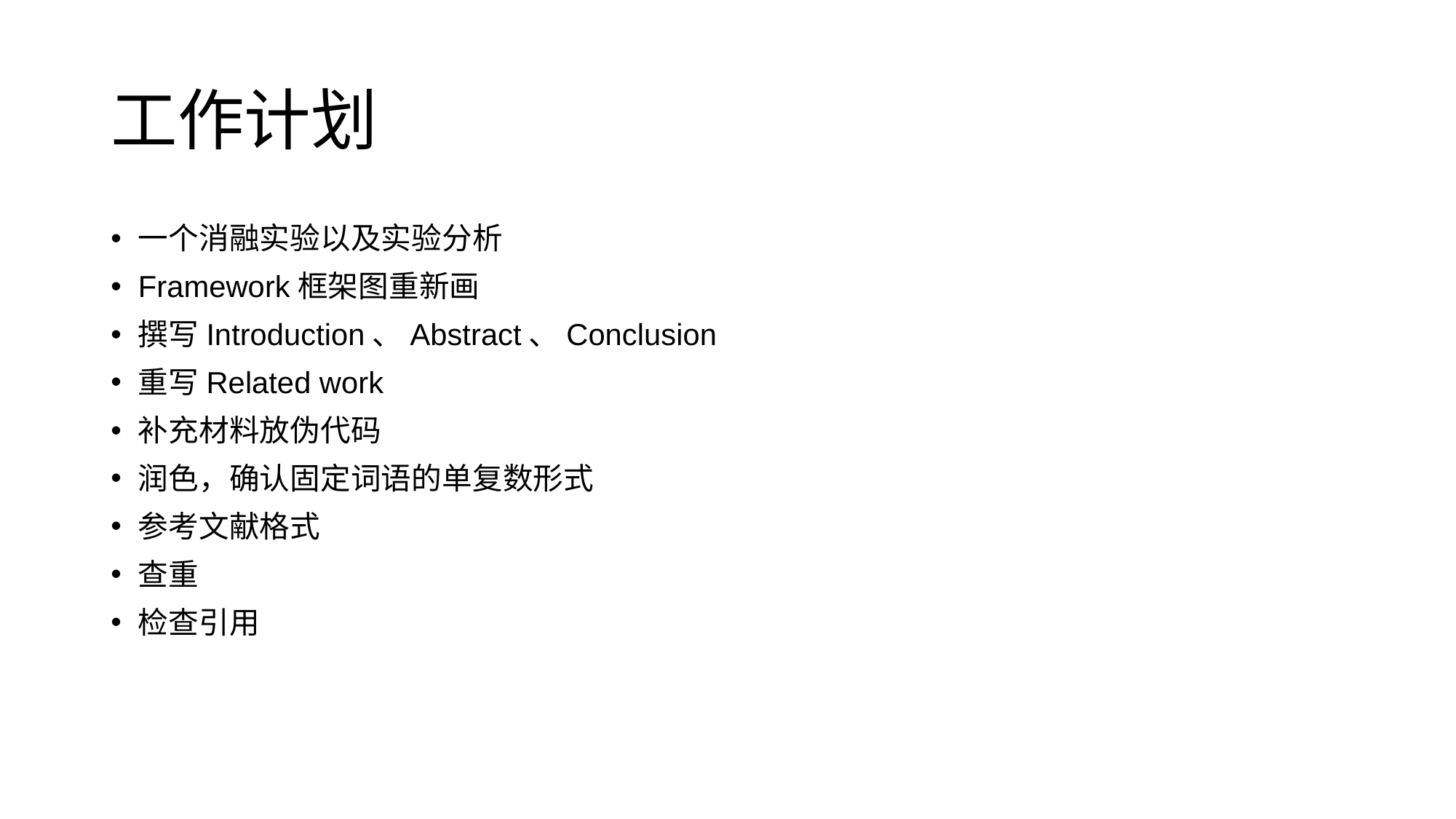

# 工作计划
一个消融实验以及实验分析
Framework框架图重新画
撰写Introduction、Abstract、Conclusion
重写Related work
补充材料放伪代码
润色，确认固定词语的单复数形式
参考文献格式
查重
检查引用